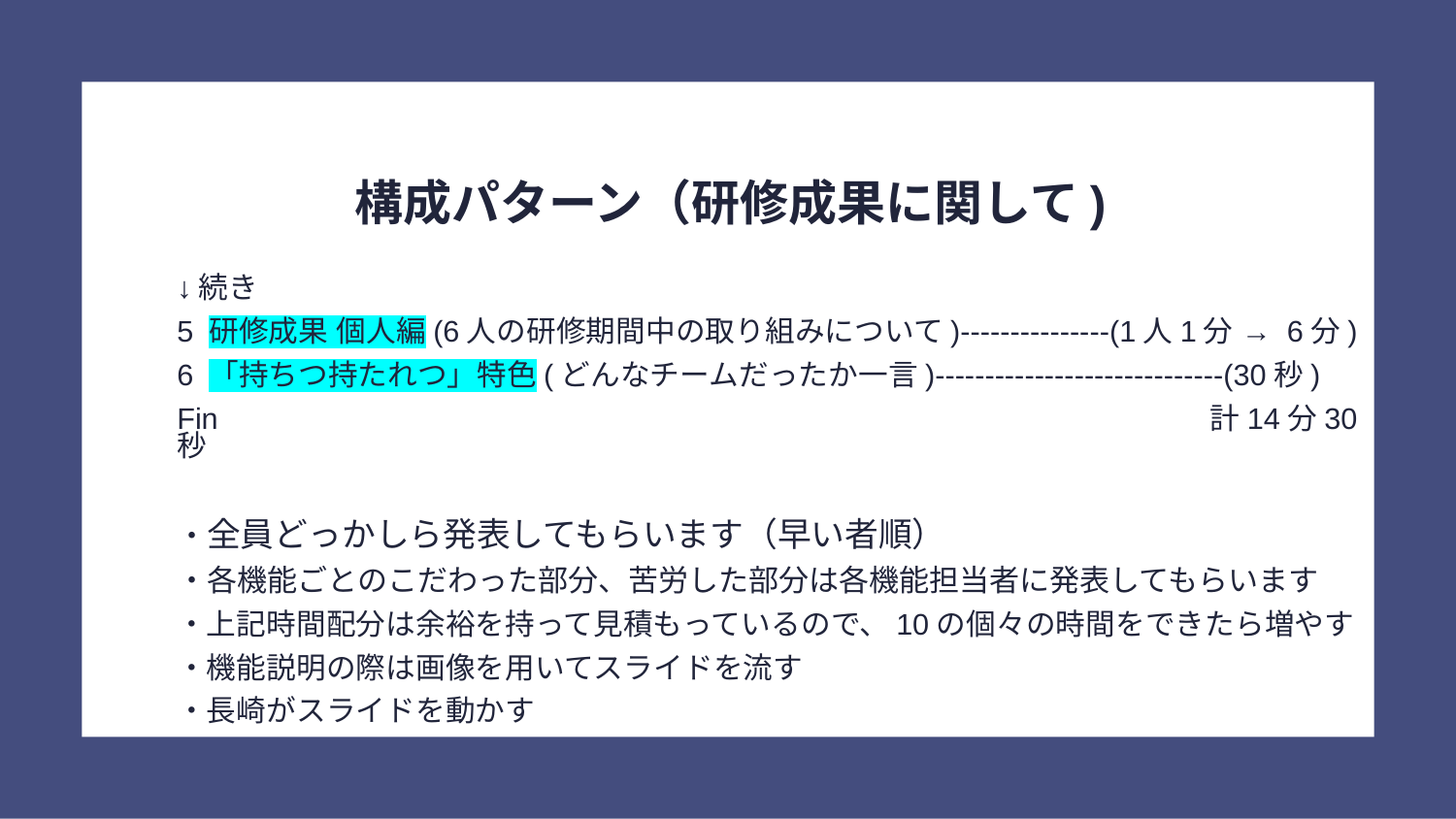

# 構成パターン（研修成果に関して)
↓続き
5 研修成果 個人編(6人の研修期間中の取り組みについて)---------------(1人1分 → 6分)
6 「持ちつ持たれつ」特色(どんなチームだったか一言)-----------------------------(30秒)
Fin　　　　　　　　　　　　　　　　　　　　　　　　　　　　　　　　　計14分30秒

・全員どっかしら発表してもらいます（早い者順）
・各機能ごとのこだわった部分、苦労した部分は各機能担当者に発表してもらいます
・上記時間配分は余裕を持って見積もっているので、10の個々の時間をできたら増やす
・機能説明の際は画像を用いてスライドを流す
・長崎がスライドを動かす